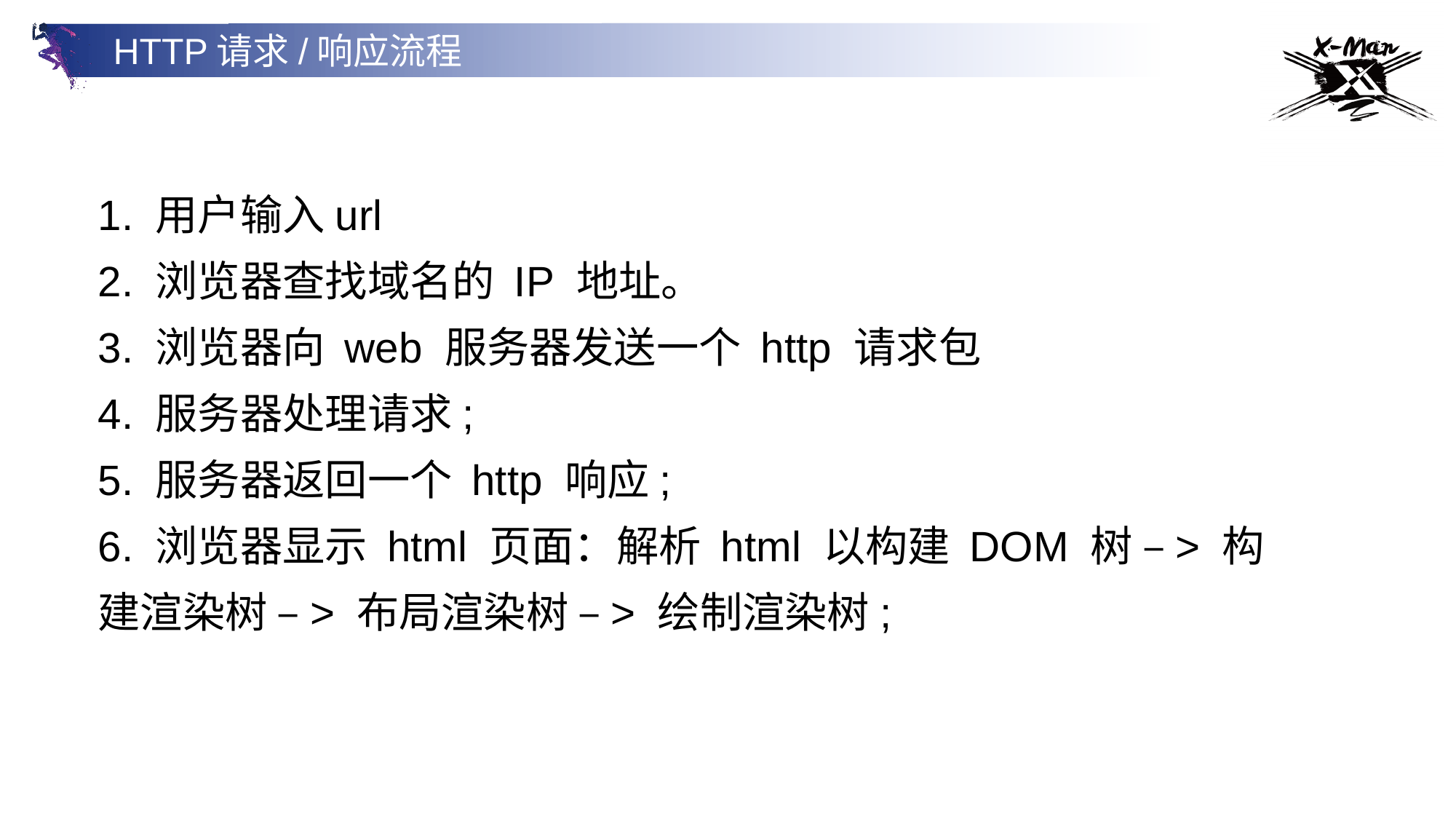

HTTP请求/响应流程
1. 用户输入url
2. 浏览器查找域名的 IP 地址。
3. 浏览器向 web 服务器发送一个 http 请求包
4. 服务器处理请求;
5. 服务器返回一个 http 响应;
6. 浏览器显示 html 页面：解析 html 以构建 DOM 树 –> 构建渲染树 –> 布局渲染树 –> 绘制渲染树;